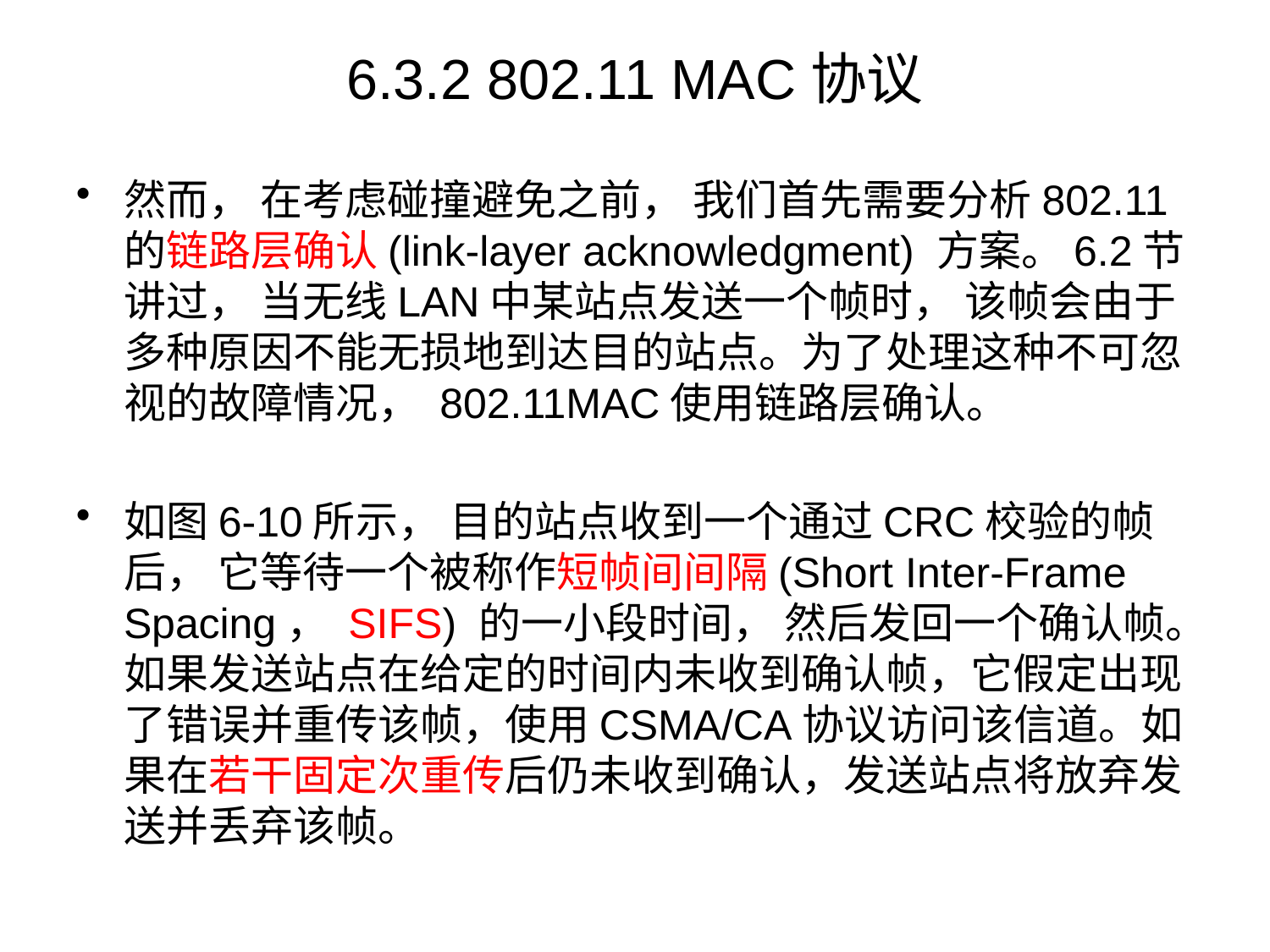

# 6.3.2 802.11 MAC协议
然而， 在考虑碰撞避免之前， 我们首先需要分析802.11的链路层确认(link-layer acknowledgment) 方案。6.2节讲过， 当无线LAN中某站点发送一个帧时， 该帧会由于多种原因不能无损地到达目的站点。为了处理这种不可忽视的故障情况， 802.11MAC使用链路层确认。

如图6-10所示， 目的站点收到一个通过CRC校验的帧后， 它等待一个被称作短帧间间隔(Short Inter-Frame Spacing， SIFS) 的一小段时间， 然后发回一个确认帧。如果发送站点在给定的时间内未收到确认帧，它假定出现了错误并重传该帧，使用CSMA/CA协议访问该信道。如果在若干固定次重传后仍未收到确认，发送站点将放弃发送并丢弃该帧。